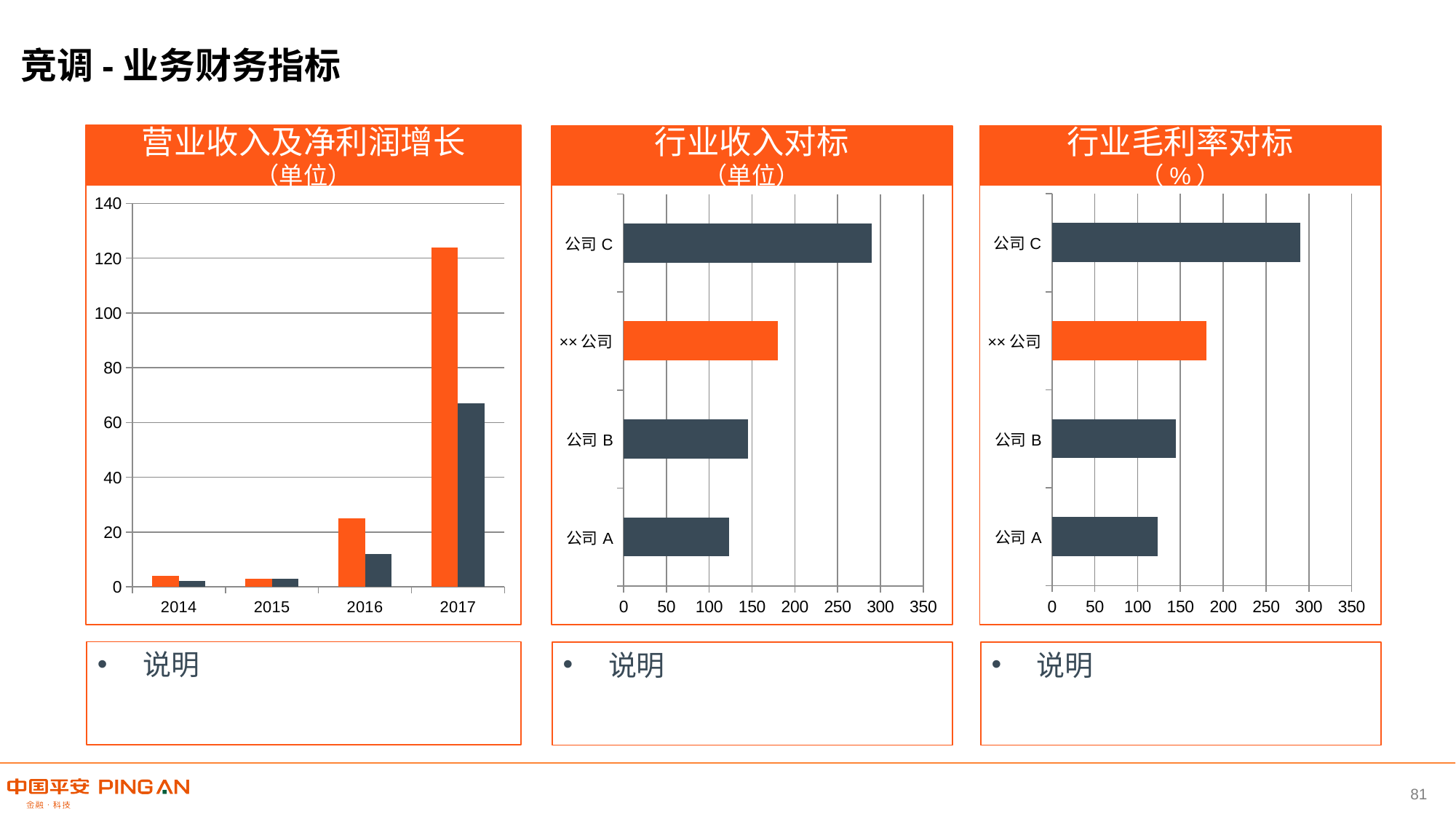

竞调-业务财务指标
营业收入及净利润增长
（单位）
行业收入对标
（单位）
行业毛利率对标
（%）

### Chart

| Category | 系列 1 | 系列 2 |
|---|---|---|
| 2014 | 4.0 | 2.0 |
| 2015 | 3.0 | 3.0 |
| 2016 | 25.0 | 12.0 |
| 2017 | 124.0 | 67.0 |

### Chart

| Category | 营业收入 |
|---|---|
| 公司A | 123.0 |
| 公司B | 145.0 |
| ××公司 | 180.0 |
| 公司C | 290.0 |

### Chart

| Category | 营业收入 |
|---|---|
| 公司A | 123.0 |
| 公司B | 145.0 |
| ××公司 | 180.0 |
| 公司C | 290.0 |
说明
说明
说明